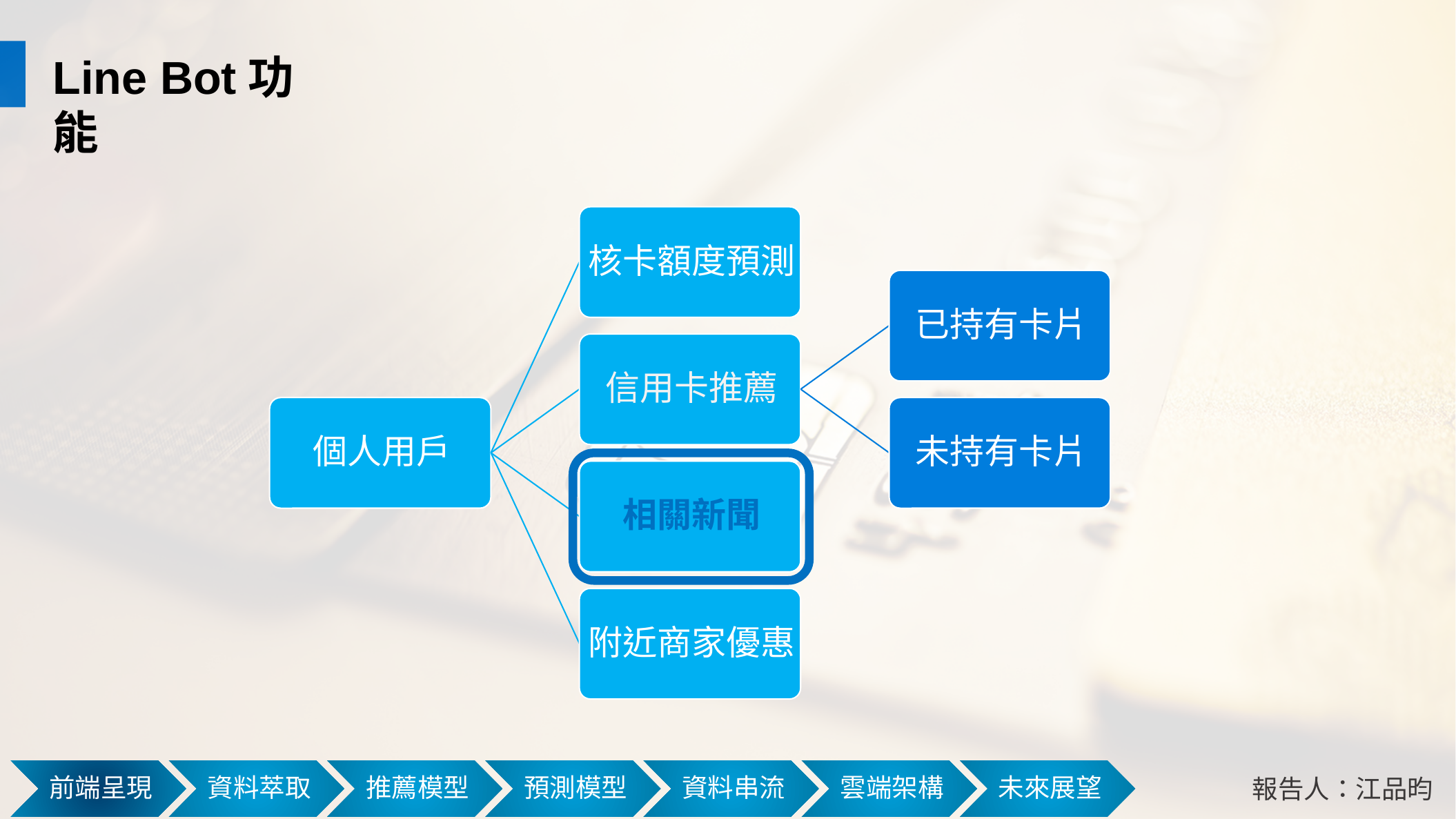

Line Bot功能
個人用戶

核卡額度預測

信用卡推薦

已持有卡片

未持有卡片

相關新聞

附近商家優惠

前端呈現
資料萃取
推薦模型
預測模型
資料串流
雲端架構
未來展望
報告人：江品昀